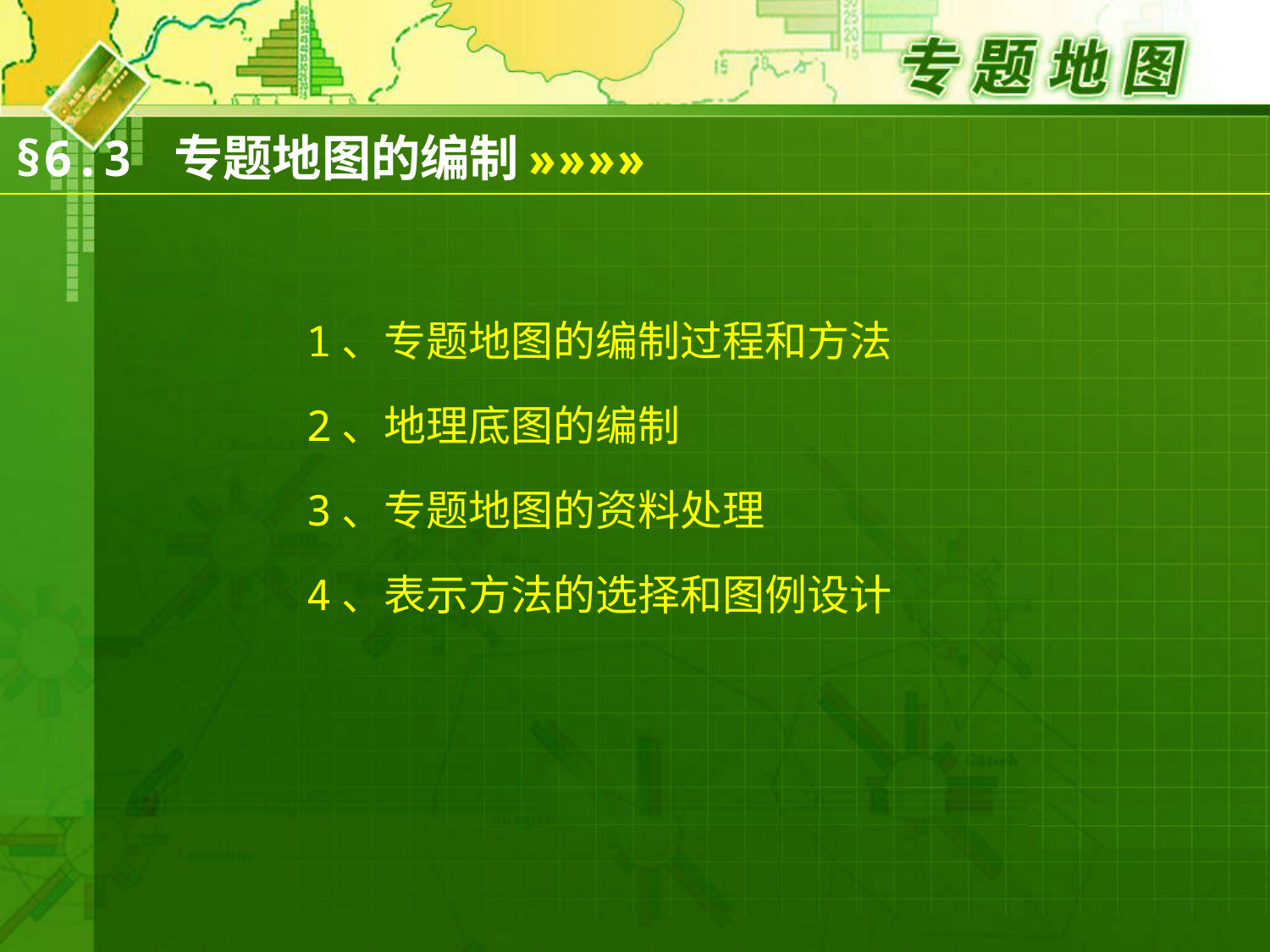

§6.3 专题地图的编制
»»»»
1、专题地图的编制过程和方法
2、地理底图的编制
3、专题地图的资料处理
4、表示方法的选择和图例设计